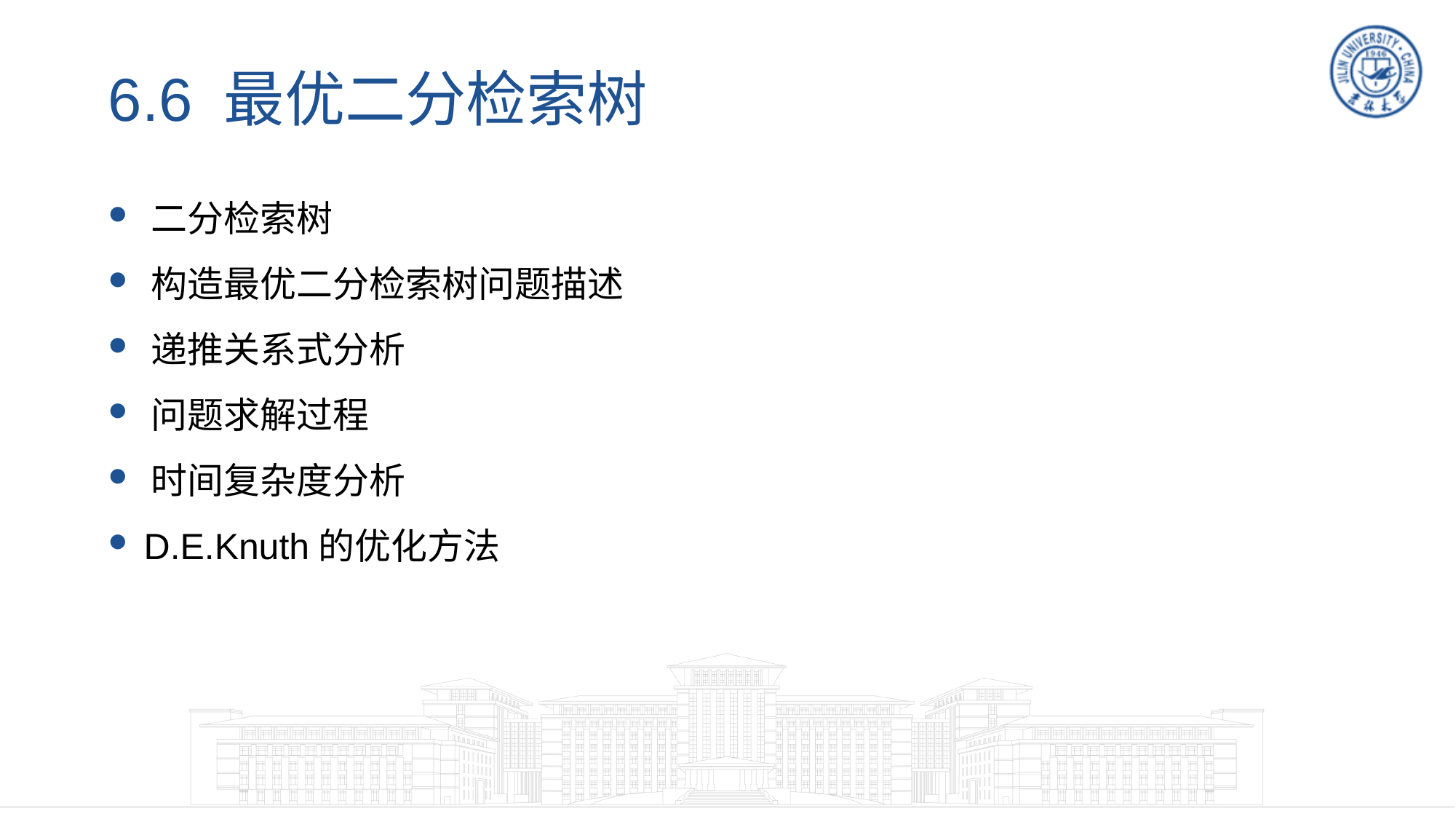

# 6.6 最优二分检索树
 二分检索树
 构造最优二分检索树问题描述
 递推关系式分析
 问题求解过程
 时间复杂度分析
 D.E.Knuth的优化方法
67